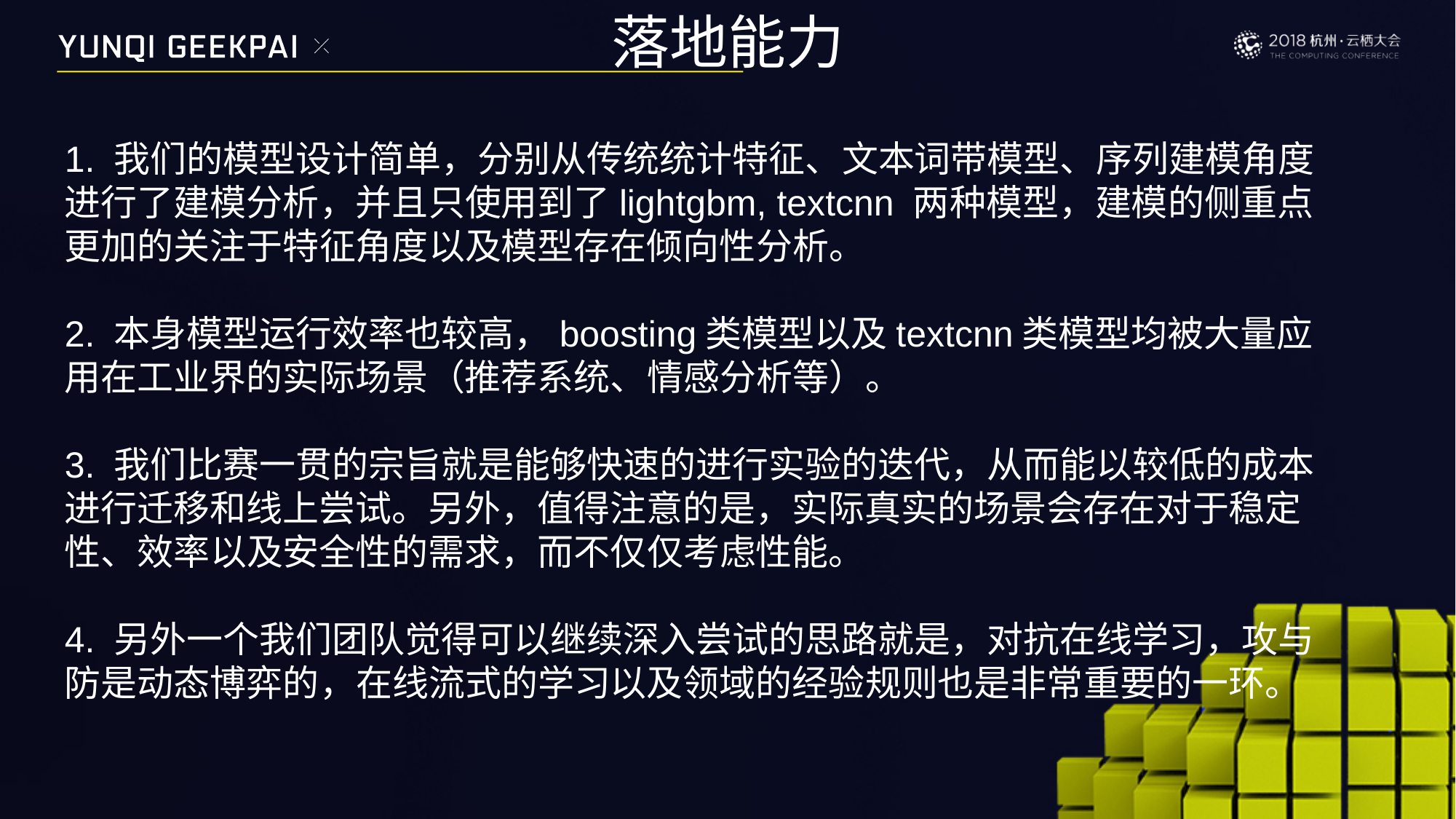

# 落地能力
1. 我们的模型设计简单，分别从传统统计特征、文本词带模型、序列建模角度进行了建模分析，并且只使用到了lightgbm, textcnn 两种模型，建模的侧重点更加的关注于特征角度以及模型存在倾向性分析。

2. 本身模型运行效率也较高，boosting类模型以及textcnn类模型均被大量应用在工业界的实际场景（推荐系统、情感分析等）。

3. 我们比赛一贯的宗旨就是能够快速的进行实验的迭代，从而能以较低的成本进行迁移和线上尝试。另外，值得注意的是，实际真实的场景会存在对于稳定性、效率以及安全性的需求，而不仅仅考虑性能。

4. 另外一个我们团队觉得可以继续深入尝试的思路就是，对抗在线学习，攻与防是动态博弈的，在线流式的学习以及领域的经验规则也是非常重要的一环。